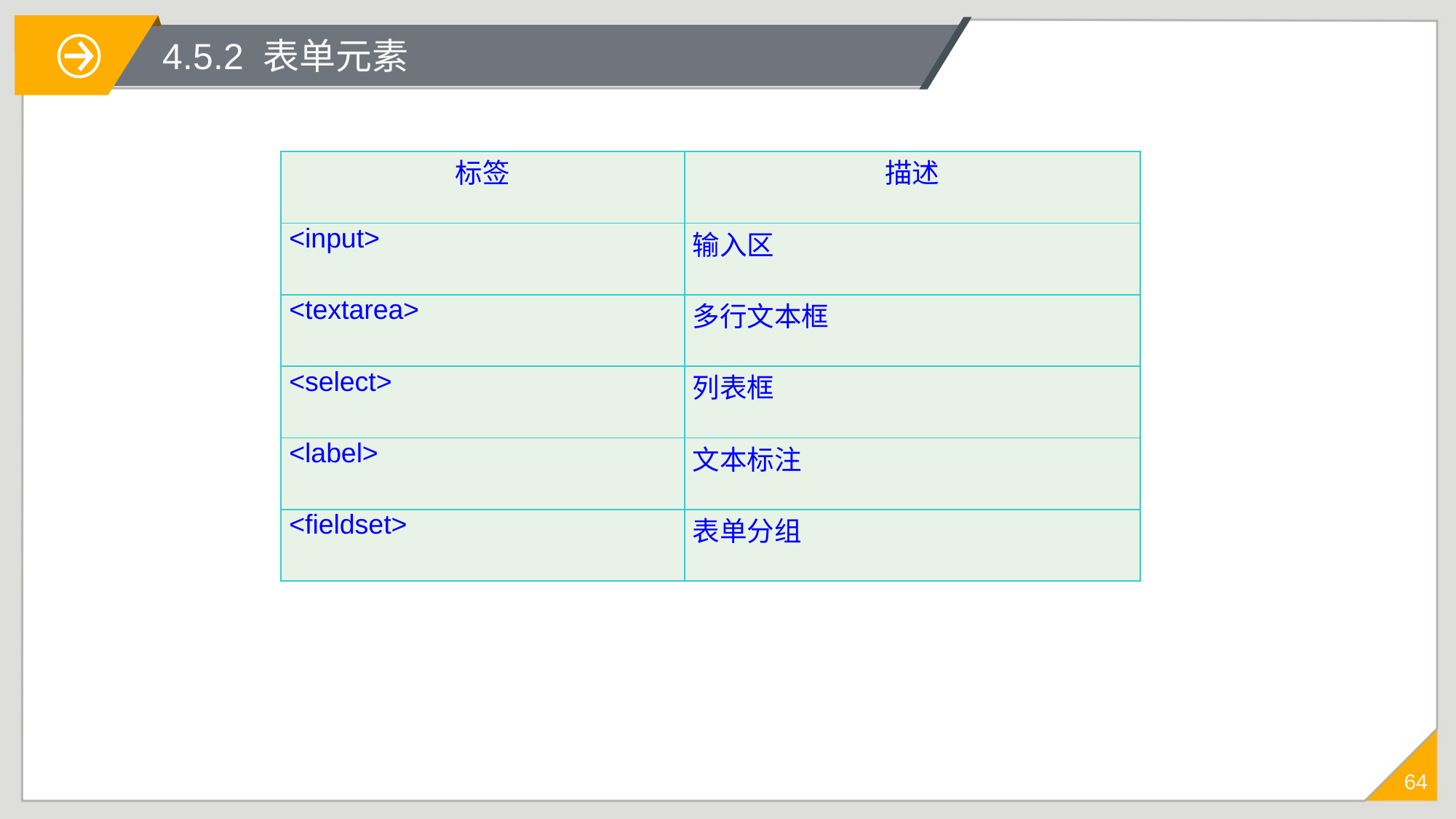

# 4.5.2 表单元素
| 标签 | 描述 |
| --- | --- |
| <input> | 输入区 |
| <textarea> | 多行文本框 |
| <select> | 列表框 |
| <label> | 文本标注 |
| <fieldset> | 表单分组 |